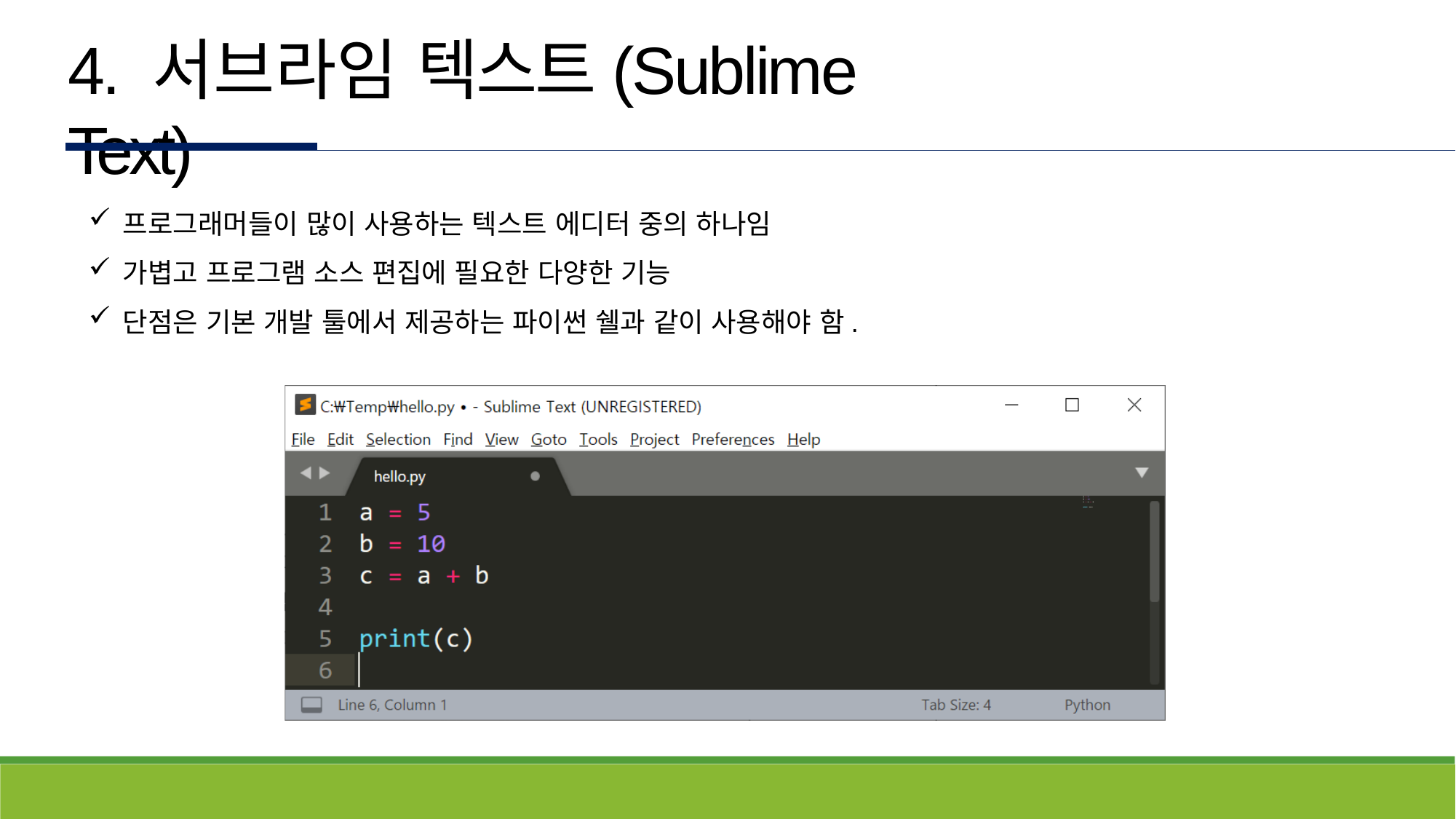

# 4. 서브라임 텍스트(Sublime Text)

프로그래머들이 많이 사용하는 텍스트 에디터 중의 하나임
가볍고 프로그램 소스 편집에 필요한 다양한 기능
단점은 기본 개발 툴에서 제공하는 파이썬 쉘과 같이 사용해야 함.